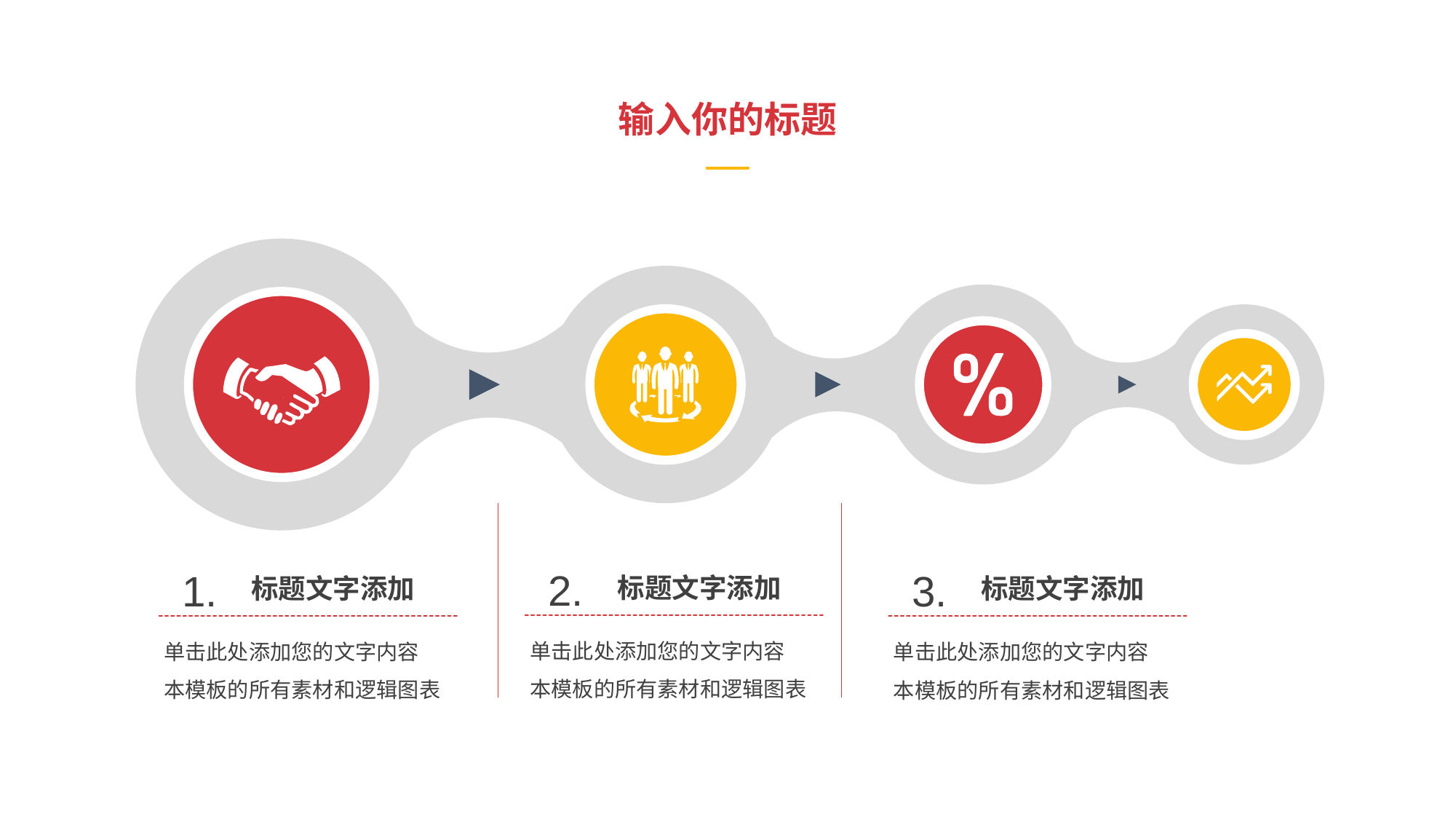

输入你的标题

2.
1.
3.
标题文字添加
标题文字添加
标题文字添加
单击此处添加您的文字内容
本模板的所有素材和逻辑图表
单击此处添加您的文字内容
本模板的所有素材和逻辑图表
单击此处添加您的文字内容
本模板的所有素材和逻辑图表